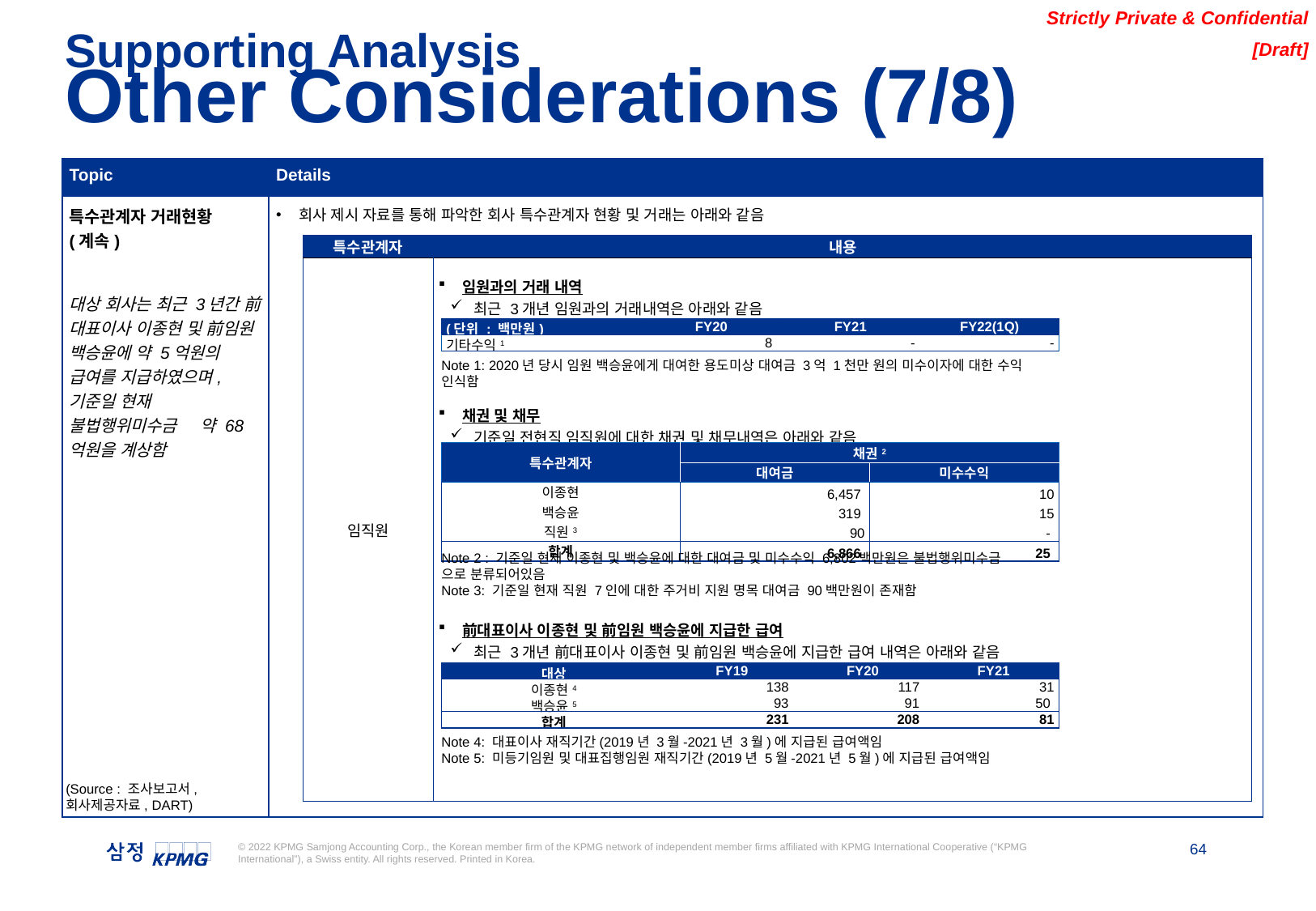

Supporting Analysis
Other Considerations (7/8)
| Topic | Details |
| --- | --- |
| 특수관계자 거래현황 (계속) 대상 회사는 최근 3년간 前대표이사 이종현 및 前임원 백승윤에 약 5억원의 급여를 지급하였으며,기준일 현재 불법행위미수금 약 68억원을 계상함 | 회사 제시 자료를 통해 파악한 회사 특수관계자 현황 및 거래는 아래와 같음 |
| 특수관계자 | 내용 |
| --- | --- |
| 임직원 | 임원과의 거래 내역 최근 3개년 임원과의 거래내역은 아래와 같음 채권 및 채무 기준일 전현직 임직원에 대한 채권 및 채무내역은 아래와 같음 前대표이사 이종현 및 前임원 백승윤에 지급한 급여 최근 3개년 前대표이사 이종현 및 前임원 백승윤에 지급한 급여 내역은 아래와 같음 |
| (단위 : 백만원) | FY20 | FY21 | FY22(1Q) |
| --- | --- | --- | --- |
| 기타수익1 | 8 | - | - |
Note 1: 2020년 당시 임원 백승윤에게 대여한 용도미상 대여금 3억 1천만 원의 미수이자에 대한 수익 인식함
| 특수관계자 | 채권2 |  |
| --- | --- | --- |
|  | 대여금 | 미수수익 |
| 이종현 | 6,457 | 10 |
| 백승윤 | 319 | 15 |
| 직원3 | 90 | - |
| 합계 | 6,866 | 25 |
Note 2 : 기준일 현재 이종현 및 백승윤에 대한 대여금 및 미수수익 6,802백만원은 불법행위미수금
으로 분류되어있음
Note 3: 기준일 현재 직원 7인에 대한 주거비 지원 명목 대여금 90백만원이 존재함
| 대상 | FY19 | FY20 | FY21 |
| --- | --- | --- | --- |
| 이종현4 | 138 | 117 | 31 |
| 백승윤5 | 93 | 91 | 50 |
| 합계 | 231 | 208 | 81 |
Note 4: 대표이사 재직기간(2019년 3월-2021년 3월)에 지급된 급여액임
Note 5: 미등기임원 및 대표집행임원 재직기간(2019년 5월-2021년 5월)에 지급된 급여액임
(Source : 조사보고서, 회사제공자료, DART)